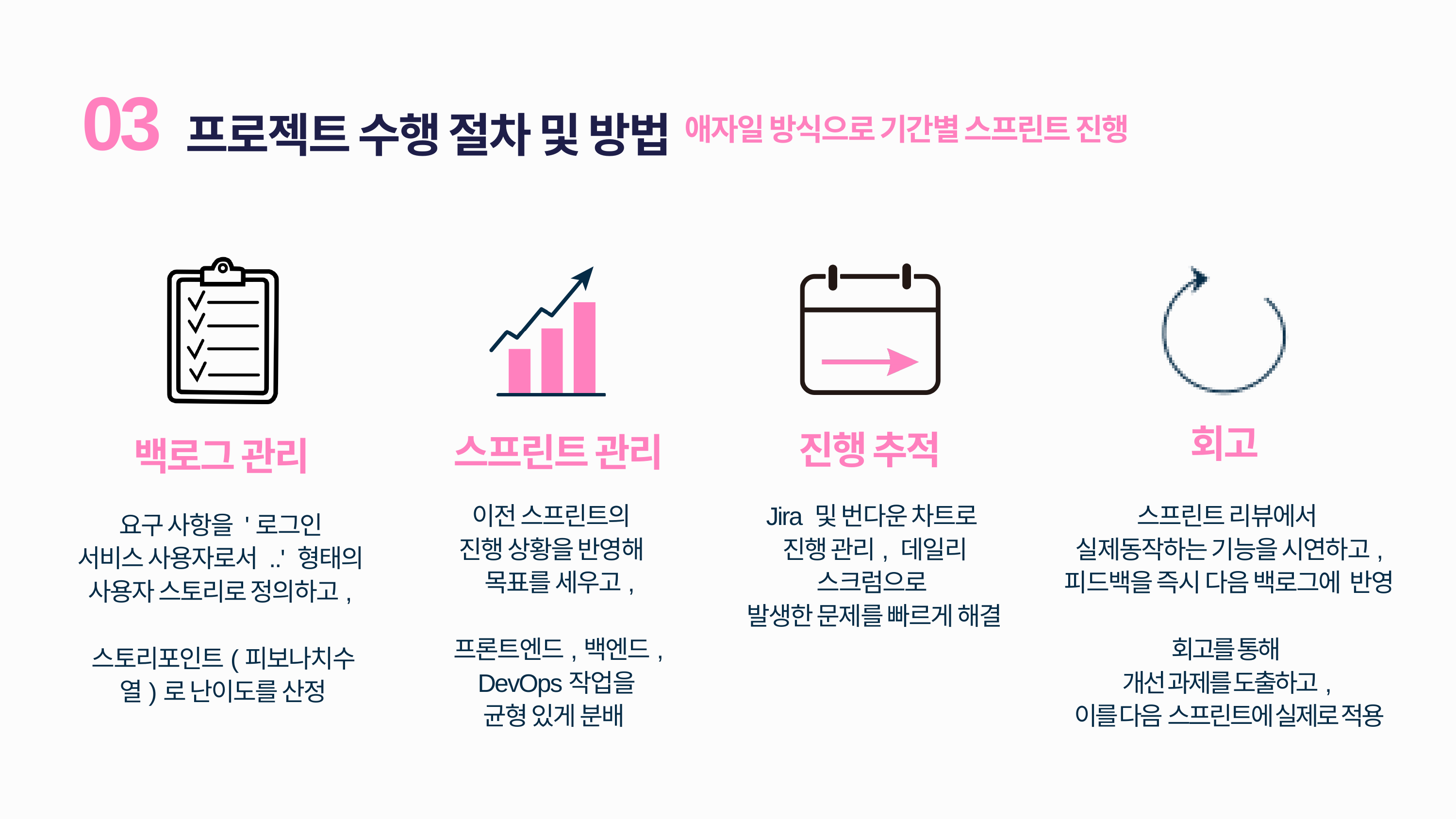

프로젝트 수행 절차 및 방법

03
애자일 방식으로 기간별 스프린트 진행

백로그 관리

진행 추적

스프린트 관리
회고
이전 스프린트의
진행 상황을 반영해
 목표를 세우고,

프론트엔드,백엔드, DevOps작업을
균형 있게 분배
Jira 및 번다운 차트로
진행 관리, 데일리 스크럼으로
발생한 문제를 빠르게 해결
스프린트 리뷰에서
실제동작하는 기능을 시연하고,
피드백을 즉시 다음 백로그에  반영

회고를 통해
개선 과제를 도출하고,
이를 다음  스프린트에 실제로 적용
요구 사항을 '로그인
서비스 사용자로서 ..' 형태의
사용자 스토리로 정의하고,

스토리포인트(피보나치수열)로 난이도를 산정